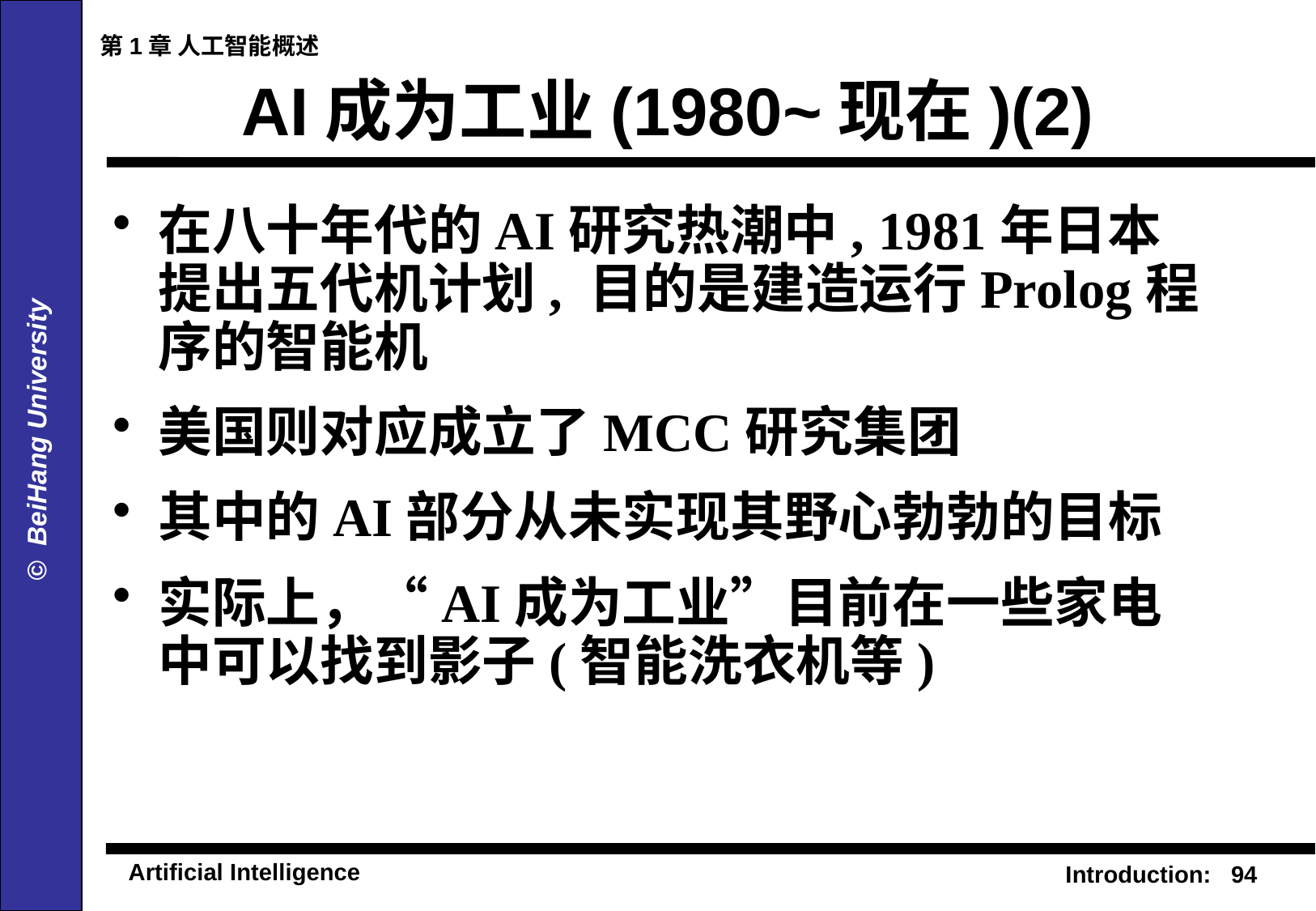

第1章 人工智能概述
# AI成为工业(1980~现在)(2)
在八十年代的AI研究热潮中, 1981年日本提出五代机计划, 目的是建造运行Prolog程序的智能机
美国则对应成立了MCC研究集团
其中的AI部分从未实现其野心勃勃的目标
实际上，“AI成为工业”目前在一些家电中可以找到影子(智能洗衣机等)